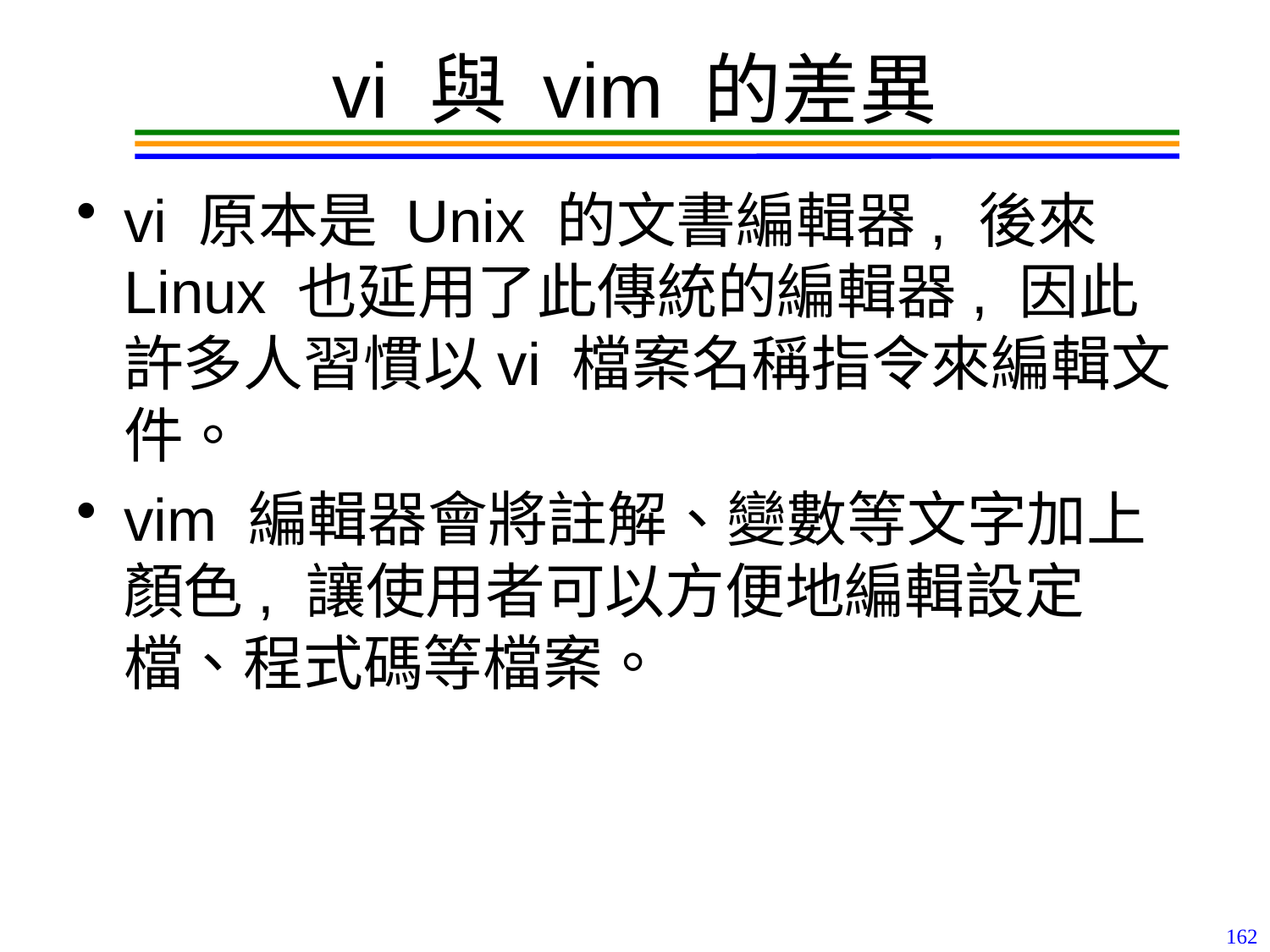

# vi 與 vim 的差異
vi 原本是 Unix 的文書編輯器, 後來 Linux 也延用了此傳統的編輯器, 因此許多人習慣以vi 檔案名稱指令來編輯文件。
vim 編輯器會將註解、變數等文字加上顏色, 讓使用者可以方便地編輯設定檔、程式碼等檔案。

162